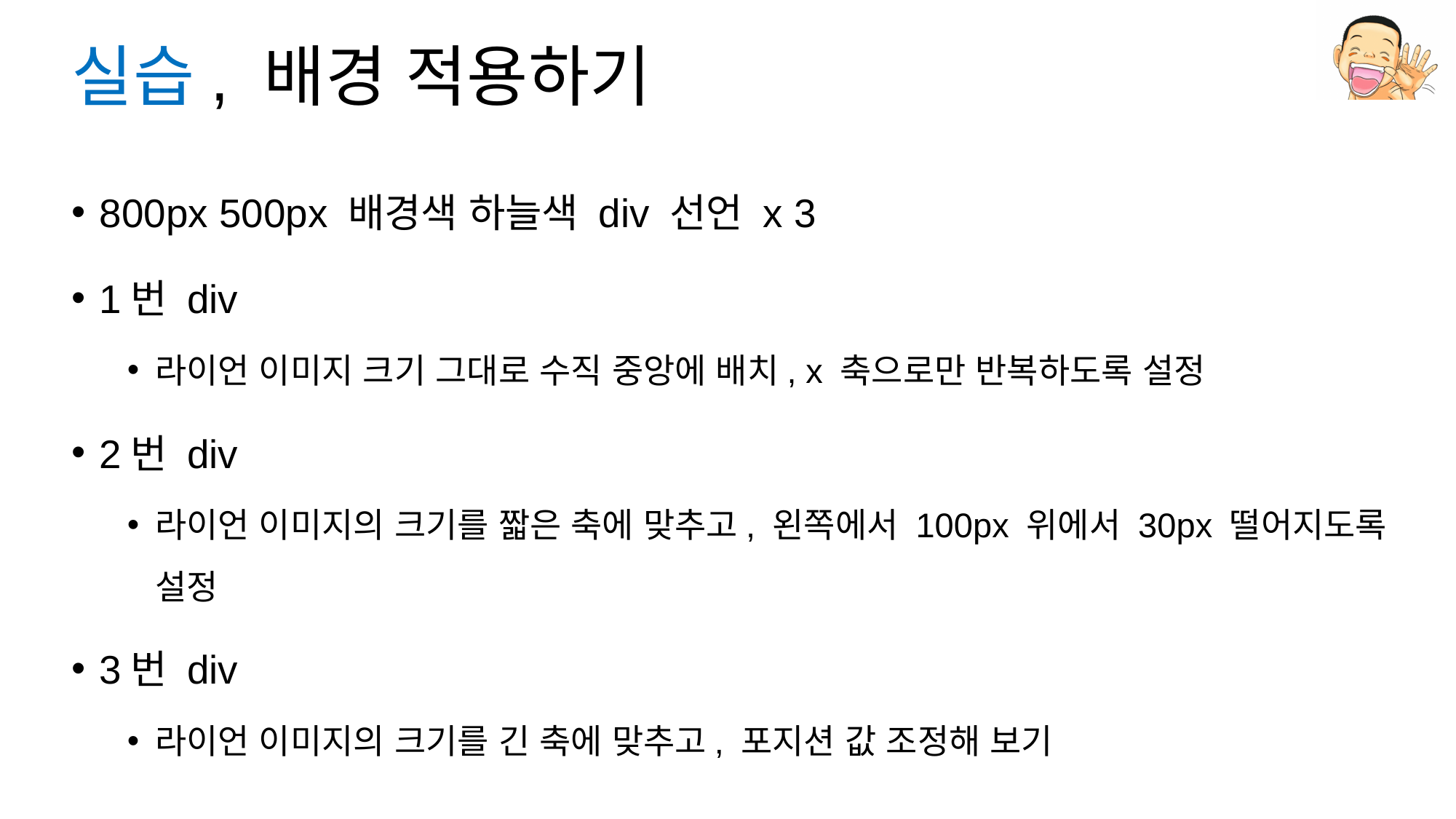

# 실습, 배경 적용하기
800px 500px 배경색 하늘색 div 선언 x 3
1번 div
라이언 이미지 크기 그대로 수직 중앙에 배치, x 축으로만 반복하도록 설정
2번 div
라이언 이미지의 크기를 짧은 축에 맞추고, 왼쪽에서 100px 위에서 30px 떨어지도록 설정
3번 div
라이언 이미지의 크기를 긴 축에 맞추고, 포지션 값 조정해 보기